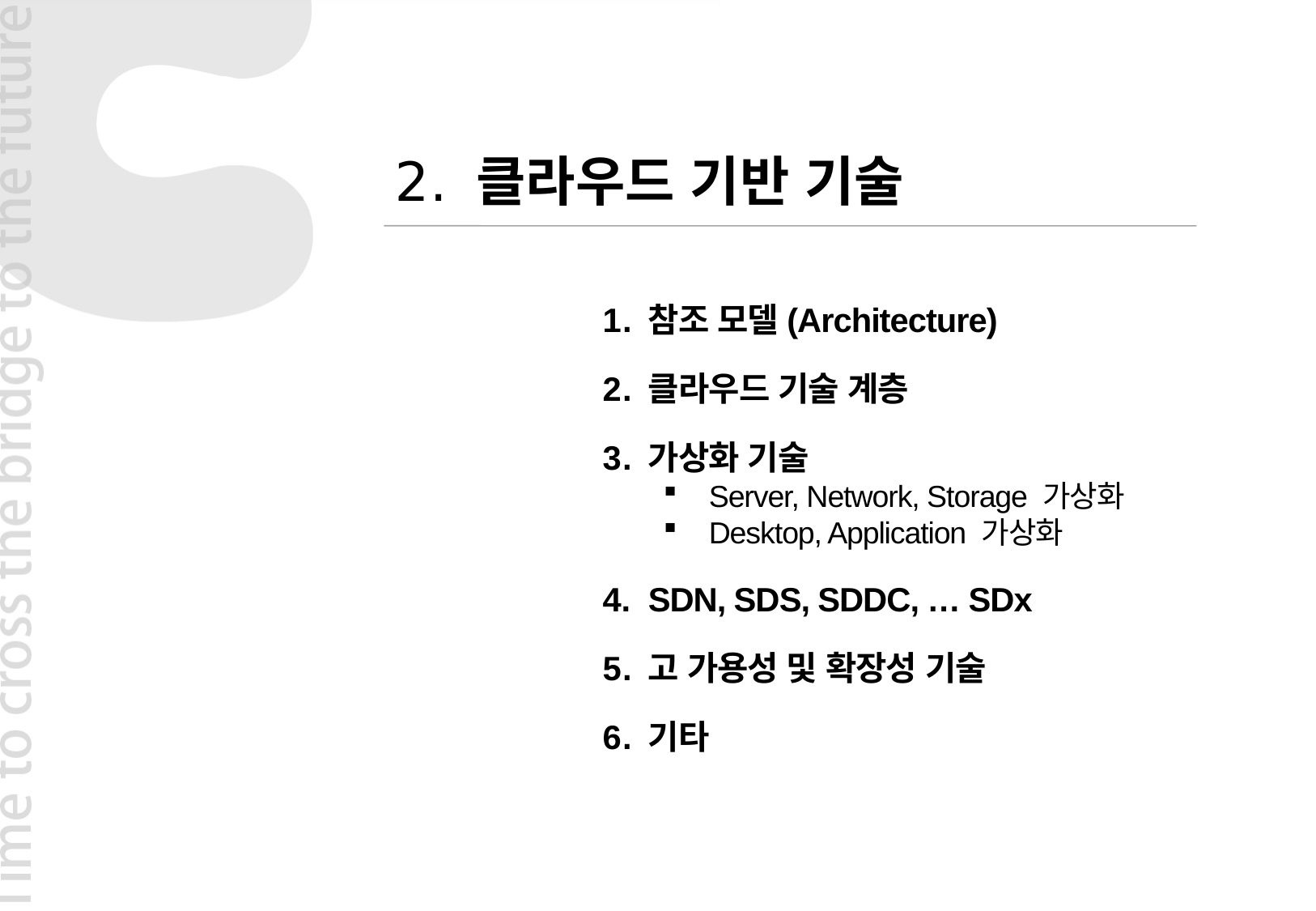

2. 클라우드 기반 기술

참조 모델(Architecture)
클라우드 기술 계층
가상화 기술
Server, Network, Storage 가상화
Desktop, Application 가상화
SDN, SDS, SDDC, … SDx
고 가용성 및 확장성 기술
기타